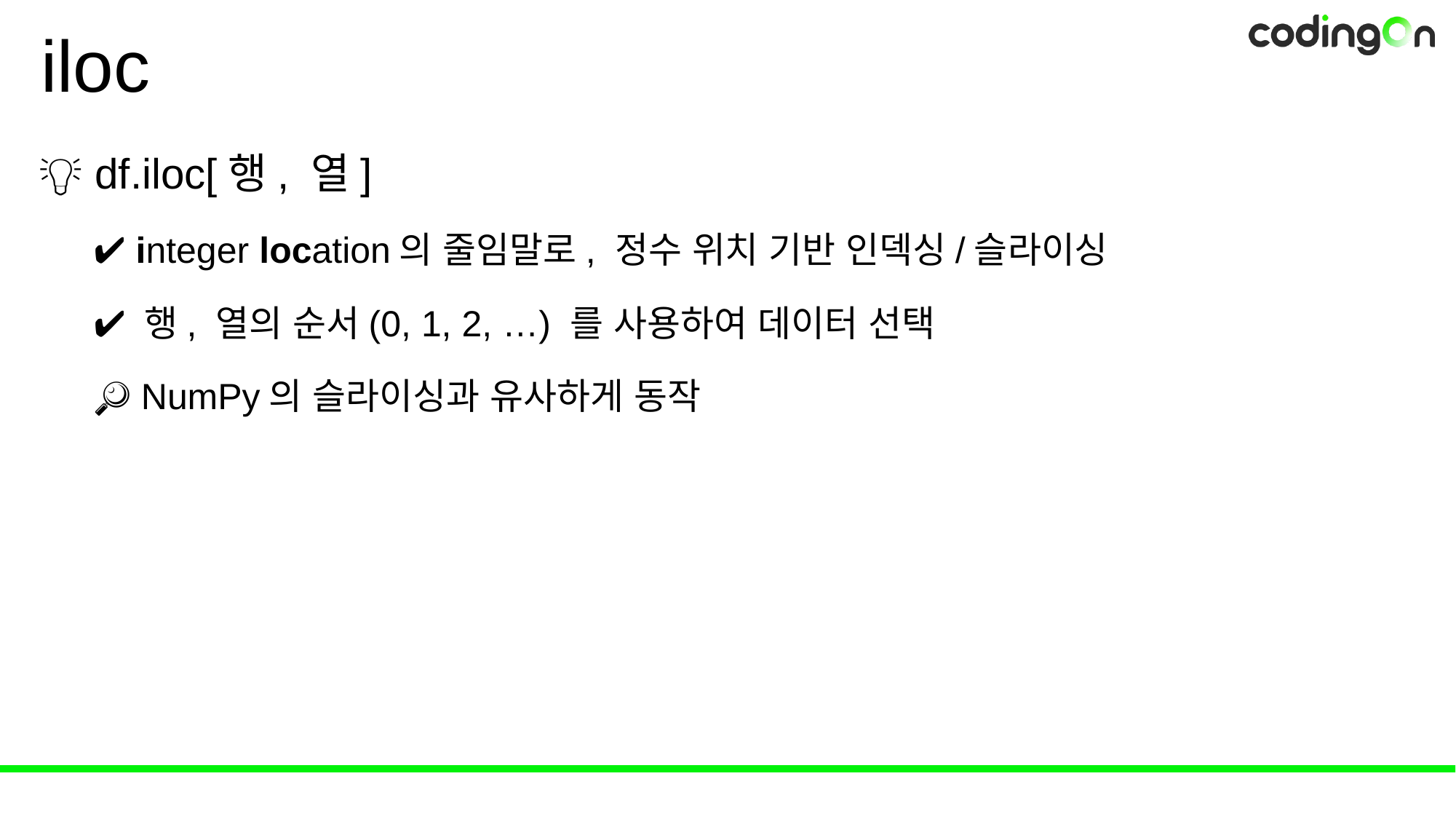

# iloc
💡 df.iloc[행, 열]
✔️ integer location의 줄임말로, 정수 위치 기반 인덱싱/슬라이싱
✔️ 행, 열의 순서(0, 1, 2, …) 를 사용하여 데이터 선택
🔎 NumPy의 슬라이싱과 유사하게 동작